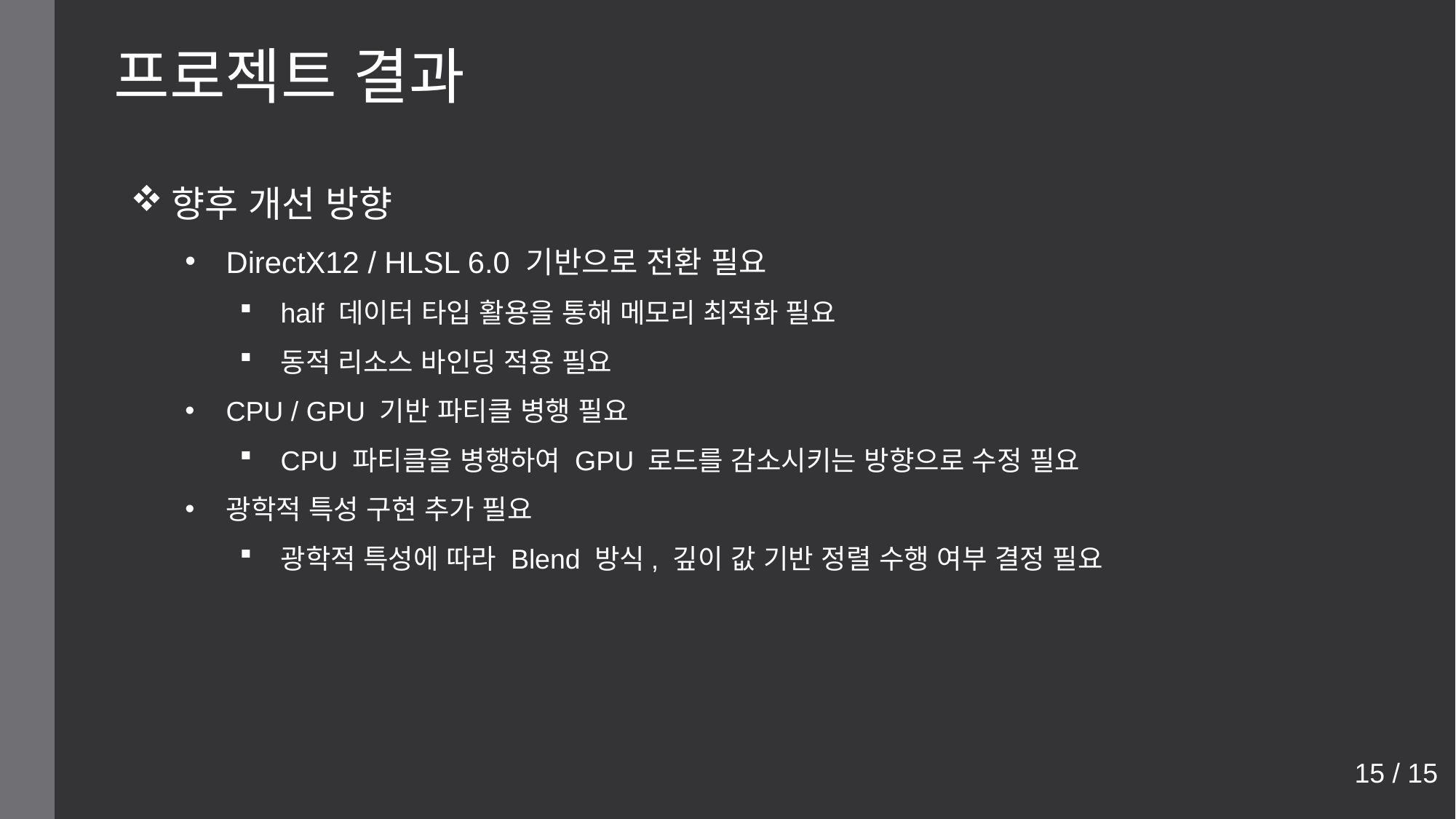

프로젝트 결과
향후 개선 방향
DirectX12 / HLSL 6.0 기반으로 전환 필요
half 데이터 타입 활용을 통해 메모리 최적화 필요
동적 리소스 바인딩 적용 필요
CPU / GPU 기반 파티클 병행 필요
CPU 파티클을 병행하여 GPU 로드를 감소시키는 방향으로 수정 필요
광학적 특성 구현 추가 필요
광학적 특성에 따라 Blend 방식, 깊이 값 기반 정렬 수행 여부 결정 필요
15 / 15